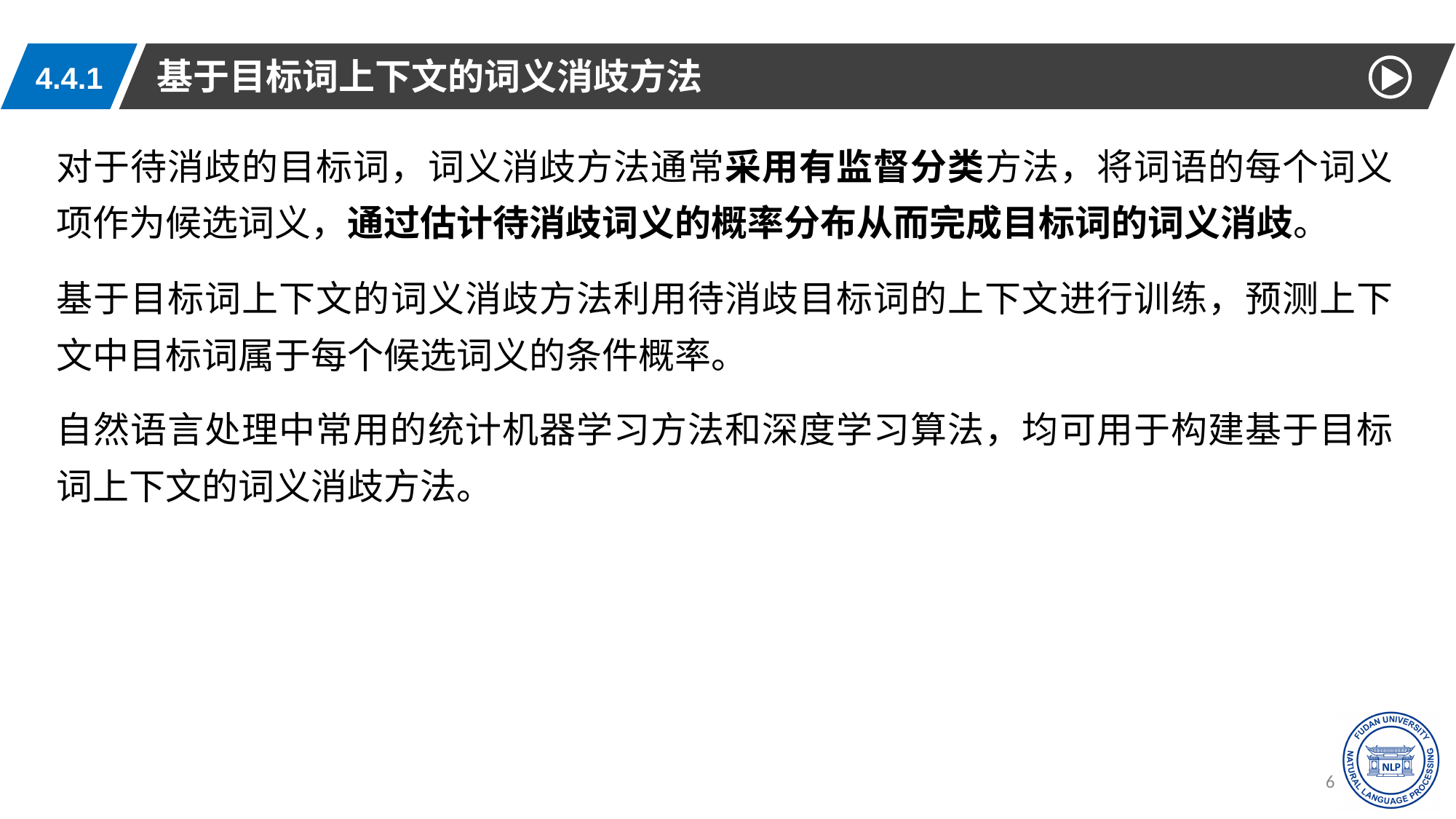

基于目标词上下文的词义消歧方法
4.4.1

对于待消歧的目标词，词义消歧方法通常采用有监督分类方法，将词语的每个词义项作为候选词义，通过估计待消歧词义的概率分布从而完成目标词的词义消歧。
基于目标词上下文的词义消歧方法利用待消歧目标词的上下文进行训练，预测上下文中目标词属于每个候选词义的条件概率。
自然语言处理中常用的统计机器学习方法和深度学习算法，均可用于构建基于目标词上下文的词义消歧方法。
65